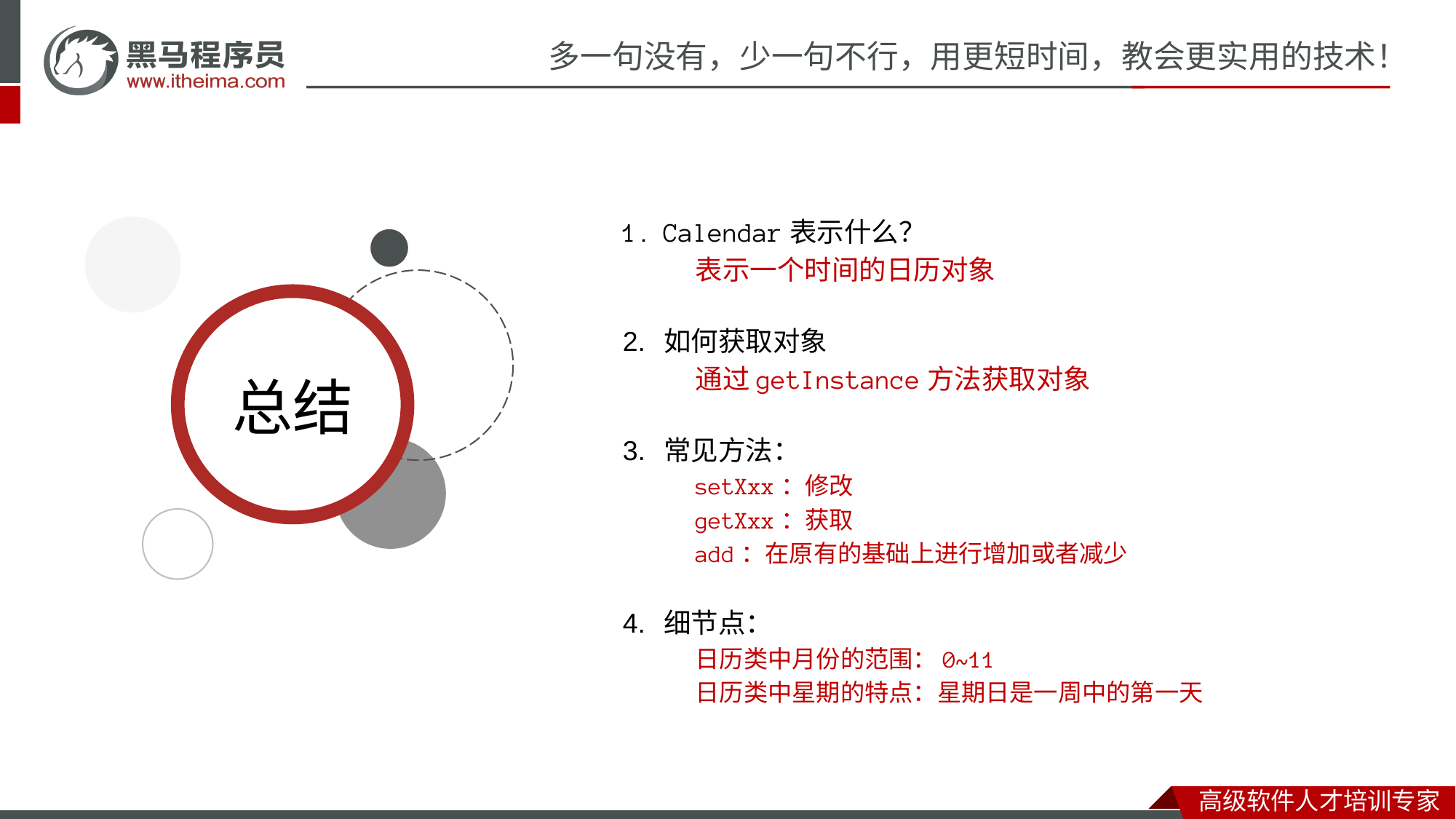

Calendar表示什么？
表示一个时间的日历对象
如何获取对象
通过getInstance方法获取对象
常见方法：
setXxx：修改
getXxx：获取
add：在原有的基础上进行增加或者减少
细节点：
日历类中月份的范围：0~11
日历类中星期的特点：星期日是一周中的第一天